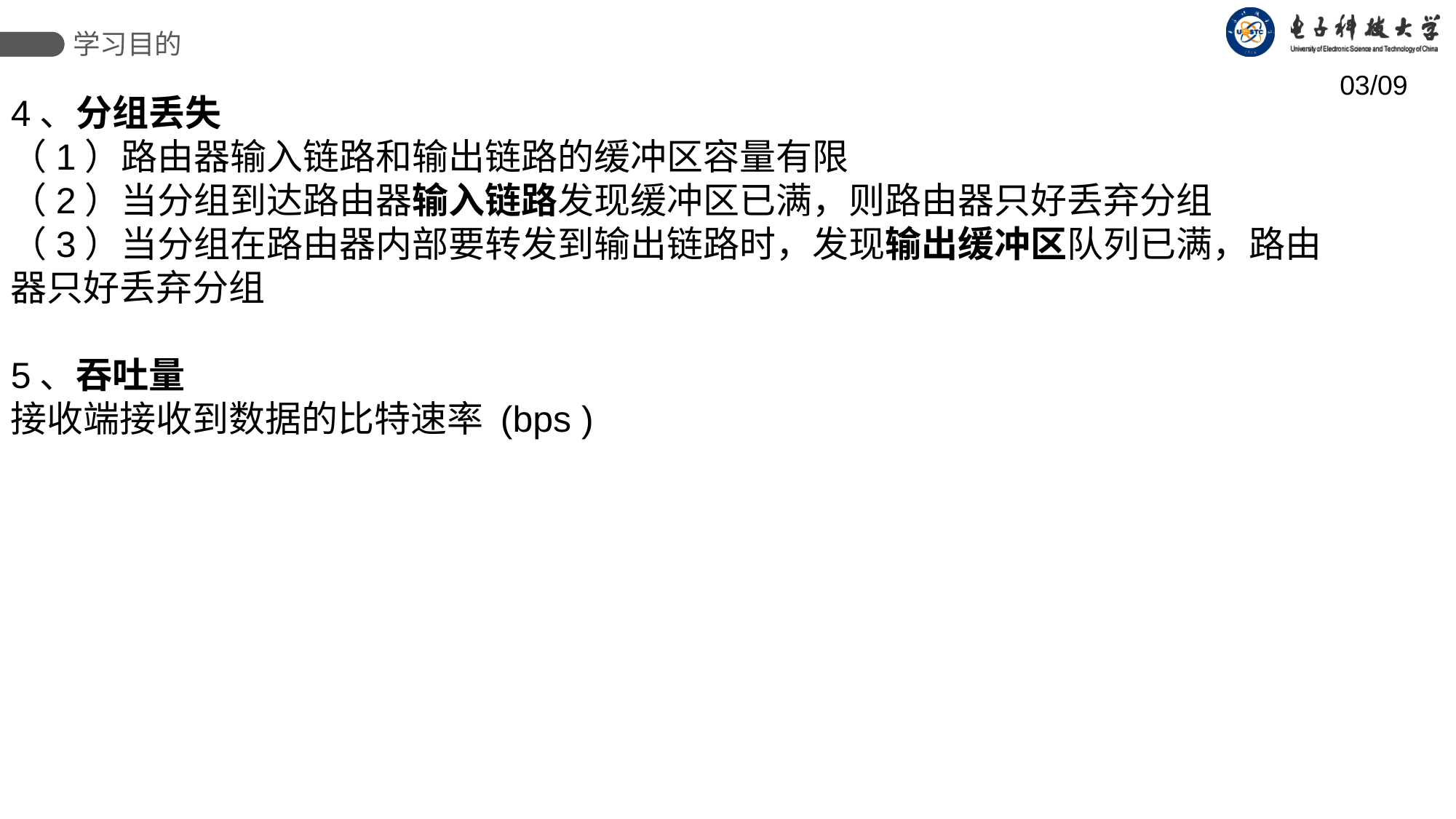

学习目的
03/09
4、分组丢失
（1）路由器输入链路和输出链路的缓冲区容量有限
（2）当分组到达路由器输入链路发现缓冲区已满，则路由器只好丢弃分组
（3）当分组在路由器内部要转发到输出链路时，发现输出缓冲区队列已满，路由器只好丢弃分组

5、吞吐量
接收端接收到数据的比特速率 (bps )